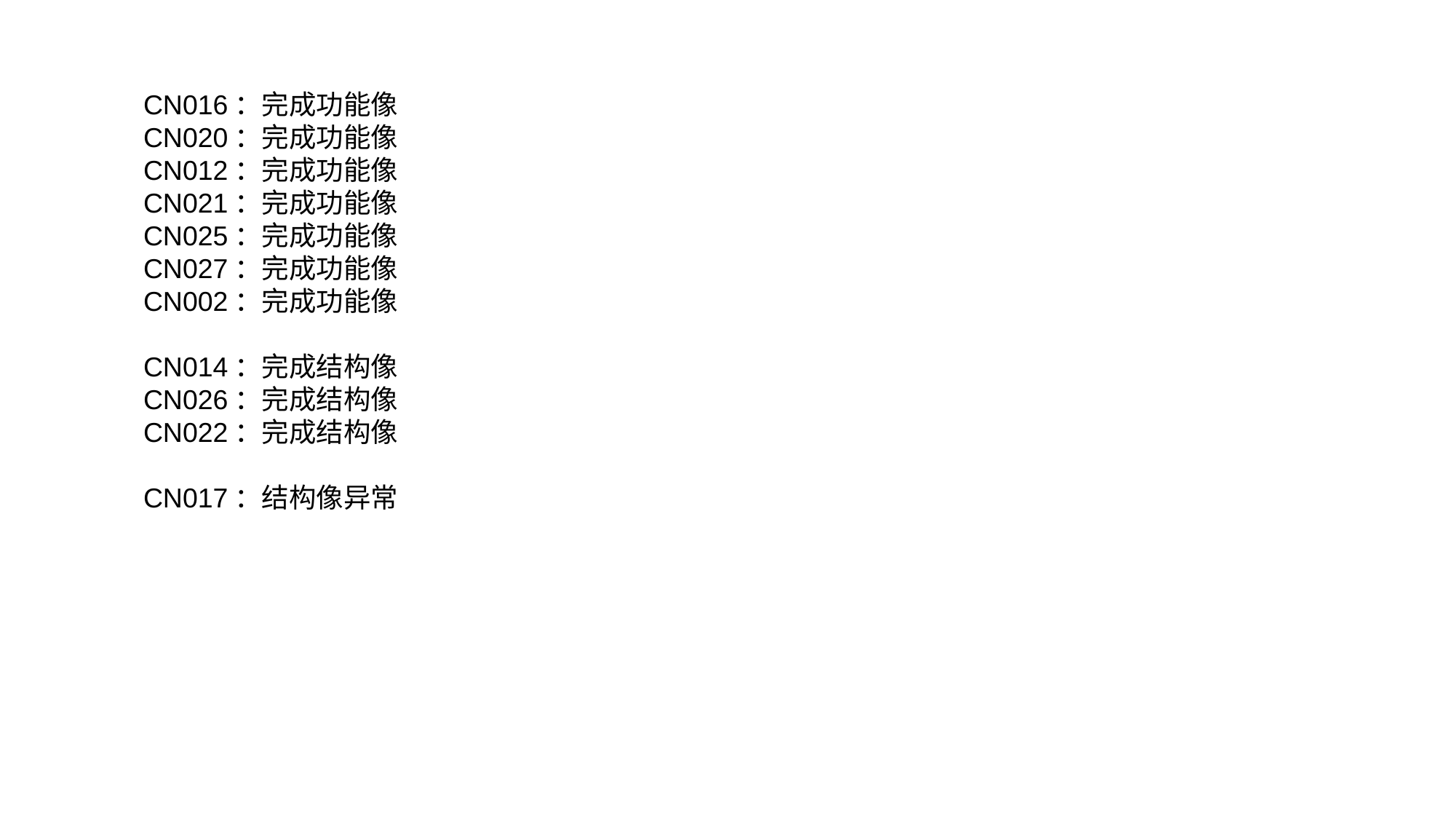

CN016：完成功能像
CN020：完成功能像
CN012：完成功能像
CN021：完成功能像
CN025：完成功能像
CN027：完成功能像
CN002：完成功能像

CN014：完成结构像
CN026：完成结构像
CN022：完成结构像

CN017：结构像异常